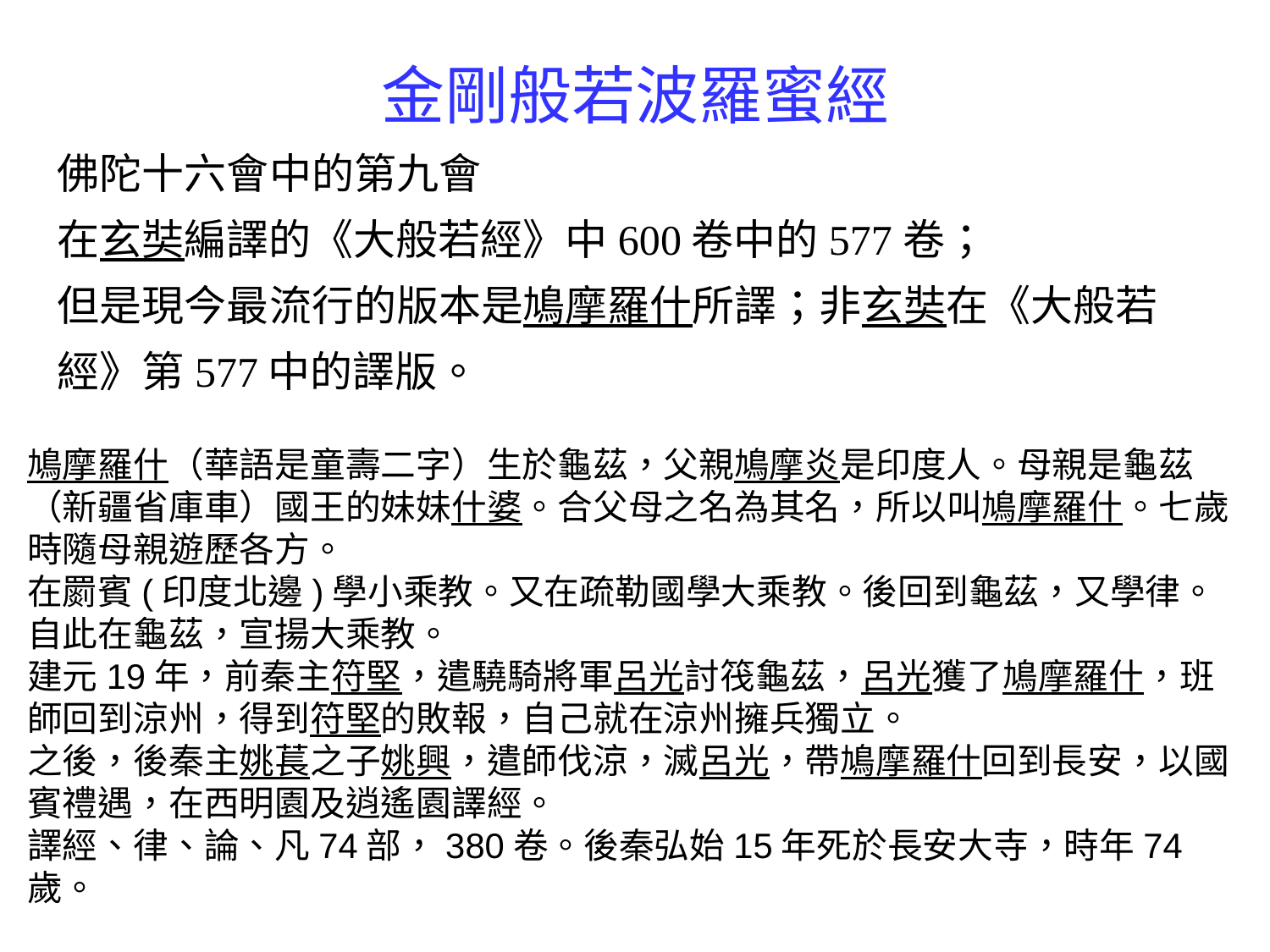

金剛般若波羅蜜經
佛陀十六會中的第九會
在玄奘編譯的《大般若經》中600卷中的577卷；
但是現今最流行的版本是鳩摩羅什所譯；非玄奘在《大般若經》第577中的譯版。
鳩摩羅什（華語是童壽二字）生於龜茲，父親鳩摩炎是印度人。母親是龜茲（新疆省庫車）國王的妹妹什婆。合父母之名為其名，所以叫鳩摩羅什。七歲時隨母親遊歷各方。
在罽賓(印度北邊)學小乘教。又在疏勒國學大乘教。後回到龜茲，又學律。自此在龜茲，宣揚大乘教。
建元19年，前秦主符堅，遣驍騎將軍呂光討筏龜茲，呂光獲了鳩摩羅什，班師回到涼州，得到符堅的敗報，自己就在涼州擁兵獨立。
之後，後秦主姚萇之子姚興，遣師伐涼，滅呂光，帶鳩摩羅什回到長安，以國賓禮遇，在西明園及逍遙園譯經。
譯經、律、論、凡74部，380卷。後秦弘始15年死於長安大寺，時年74歲。